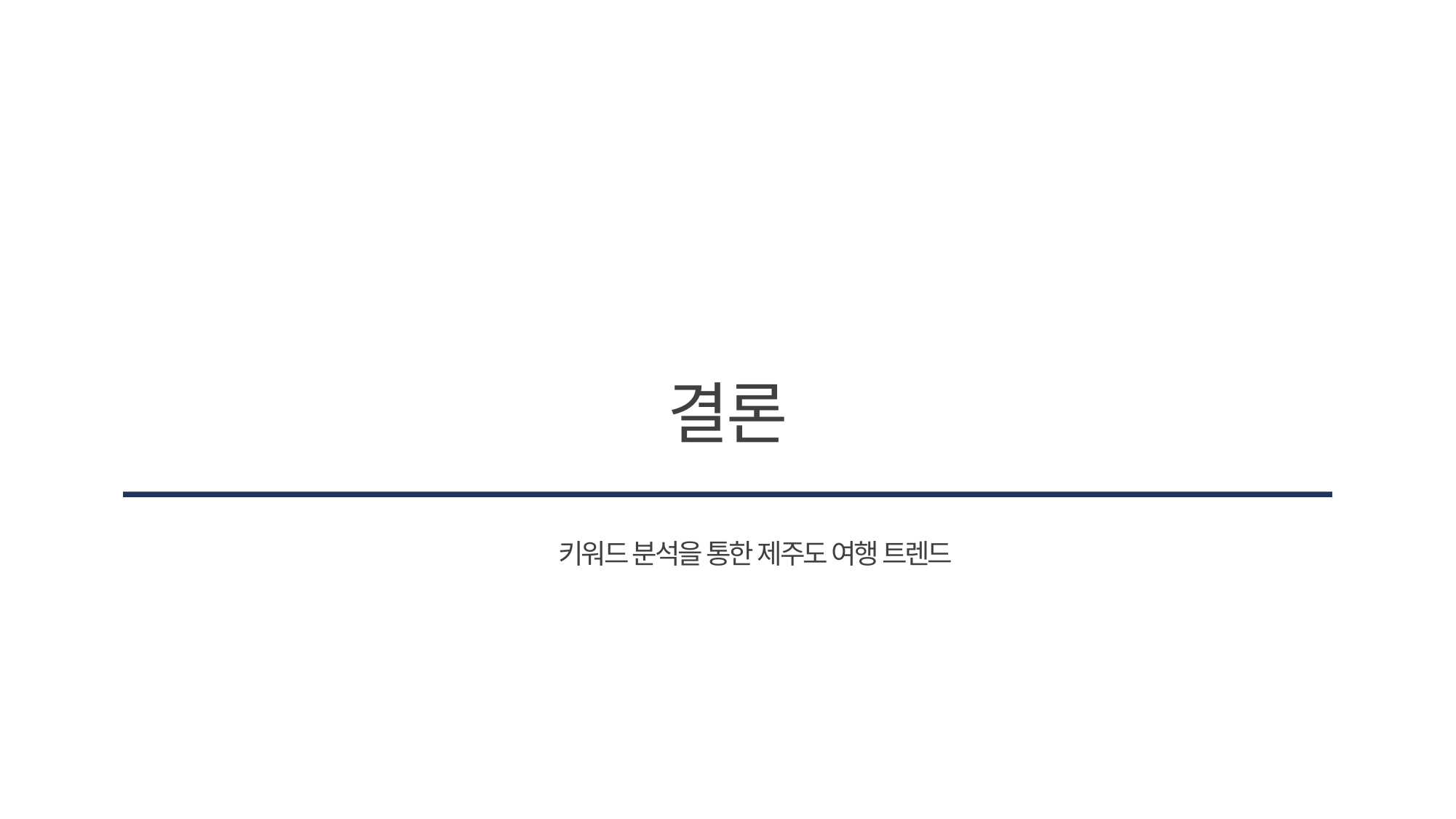

결론

키워드 분석을 통한 제주도 여행 트렌드